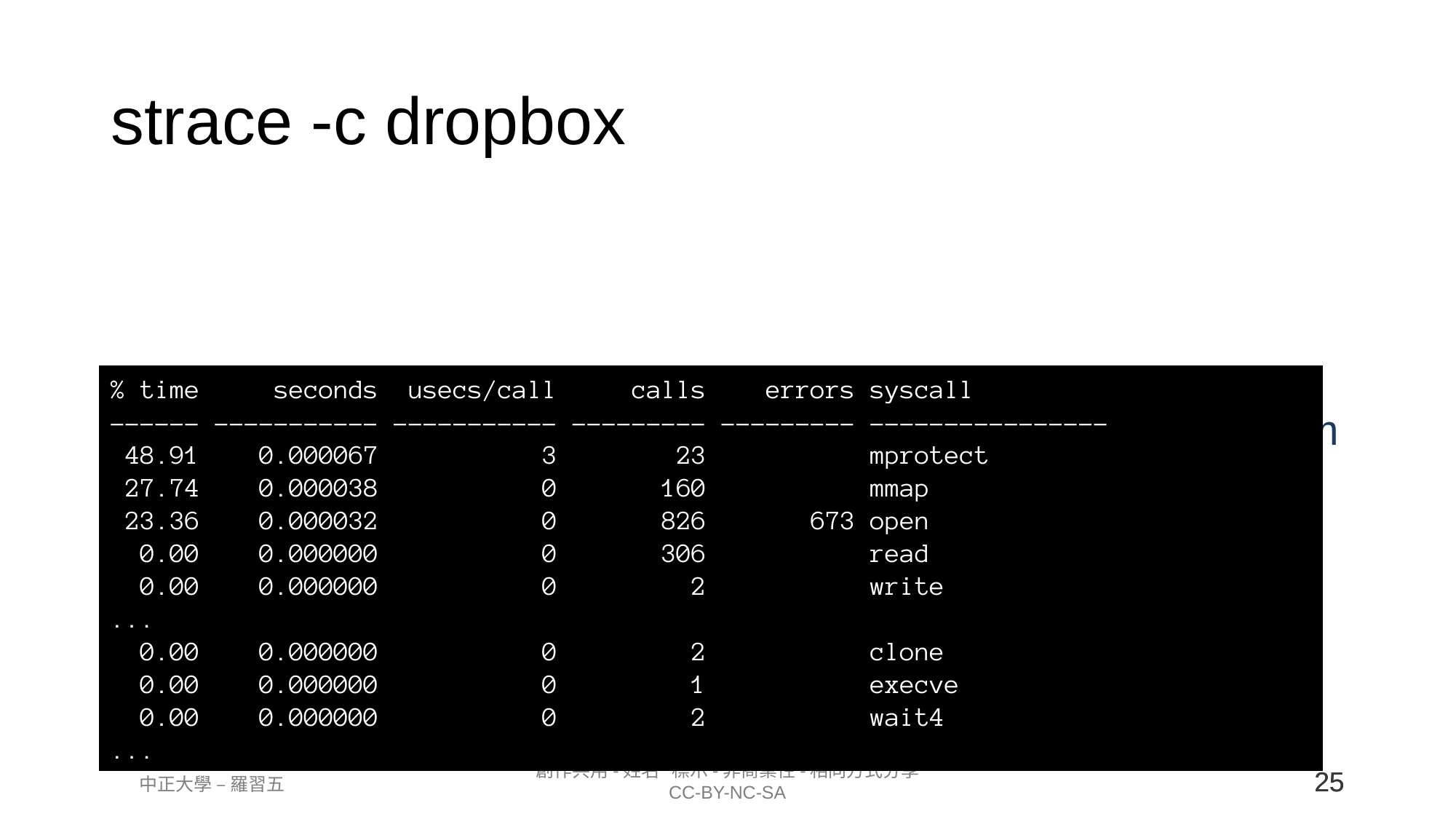

# strace -c dropbox
因為我們只想看到Dropbox使用哪些特別的系統呼叫（system call），因此我們在strace後面加上了-c這個參數
strace -c dropbox start
% time     seconds  usecs/call     calls    errors syscall
------ ----------- ----------- --------- --------- ----------------
 48.91    0.000067           3        23           mprotect
 27.74    0.000038           0       160           mmap
 23.36    0.000032           0       826       673 open
  0.00    0.000000           0       306           read
  0.00    0.000000           0         2           write
...
  0.00    0.000000           0         2           clone
  0.00    0.000000           0         1           execve
  0.00    0.000000           0         2           wait4
...